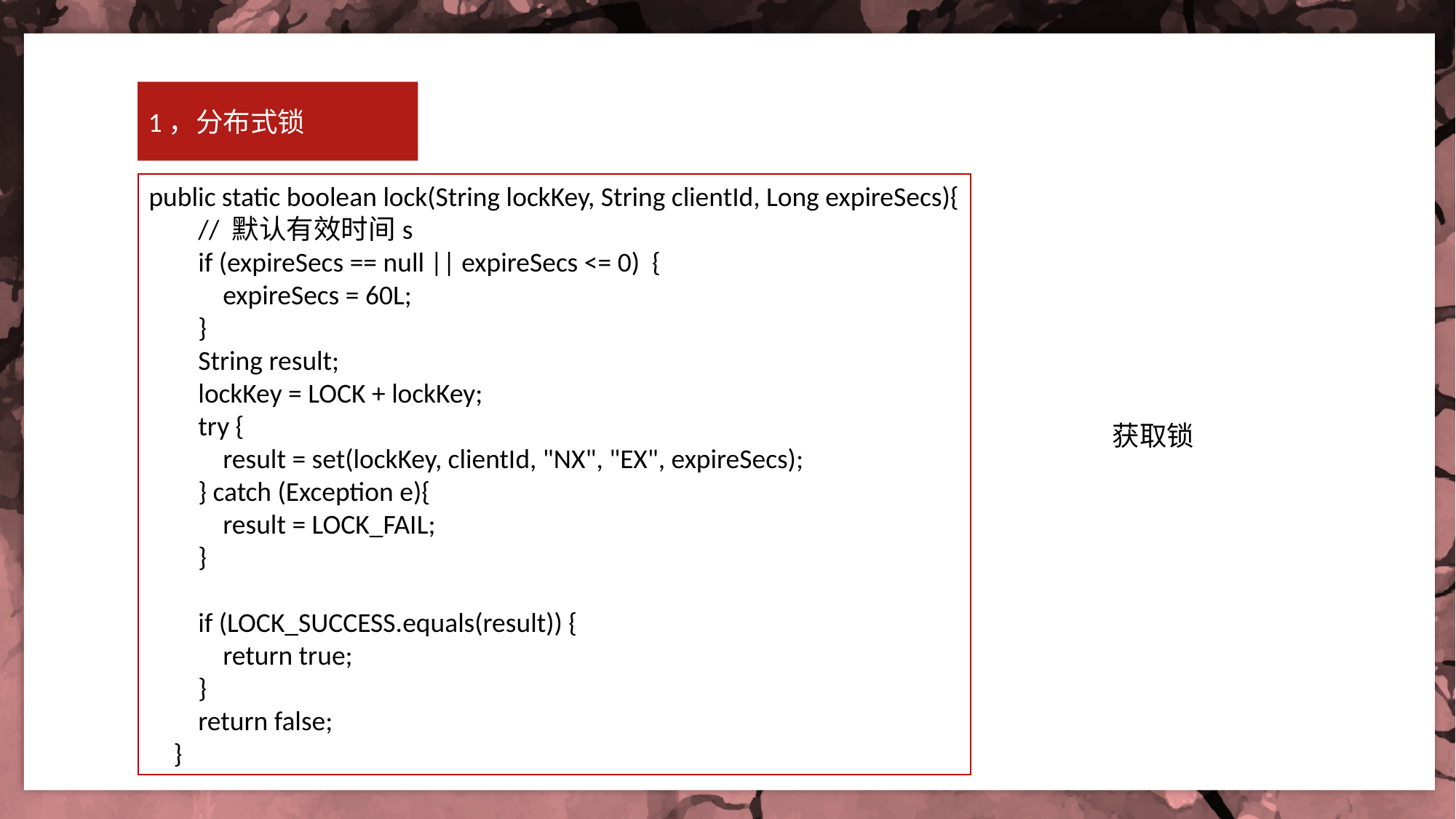

1，分布式锁
public static boolean lock(String lockKey, String clientId, Long expireSecs){
        // 默认有效时间s
        if (expireSecs == null || expireSecs <= 0)  {
            expireSecs = 60L;
        }
        String result;
        lockKey = LOCK + lockKey;
        try {
            result = set(lockKey, clientId, "NX", "EX", expireSecs);
        } catch (Exception e){
            result = LOCK_FAIL;
        }

        if (LOCK_SUCCESS.equals(result)) {
            return true;
        }
        return false;
    }
获取锁